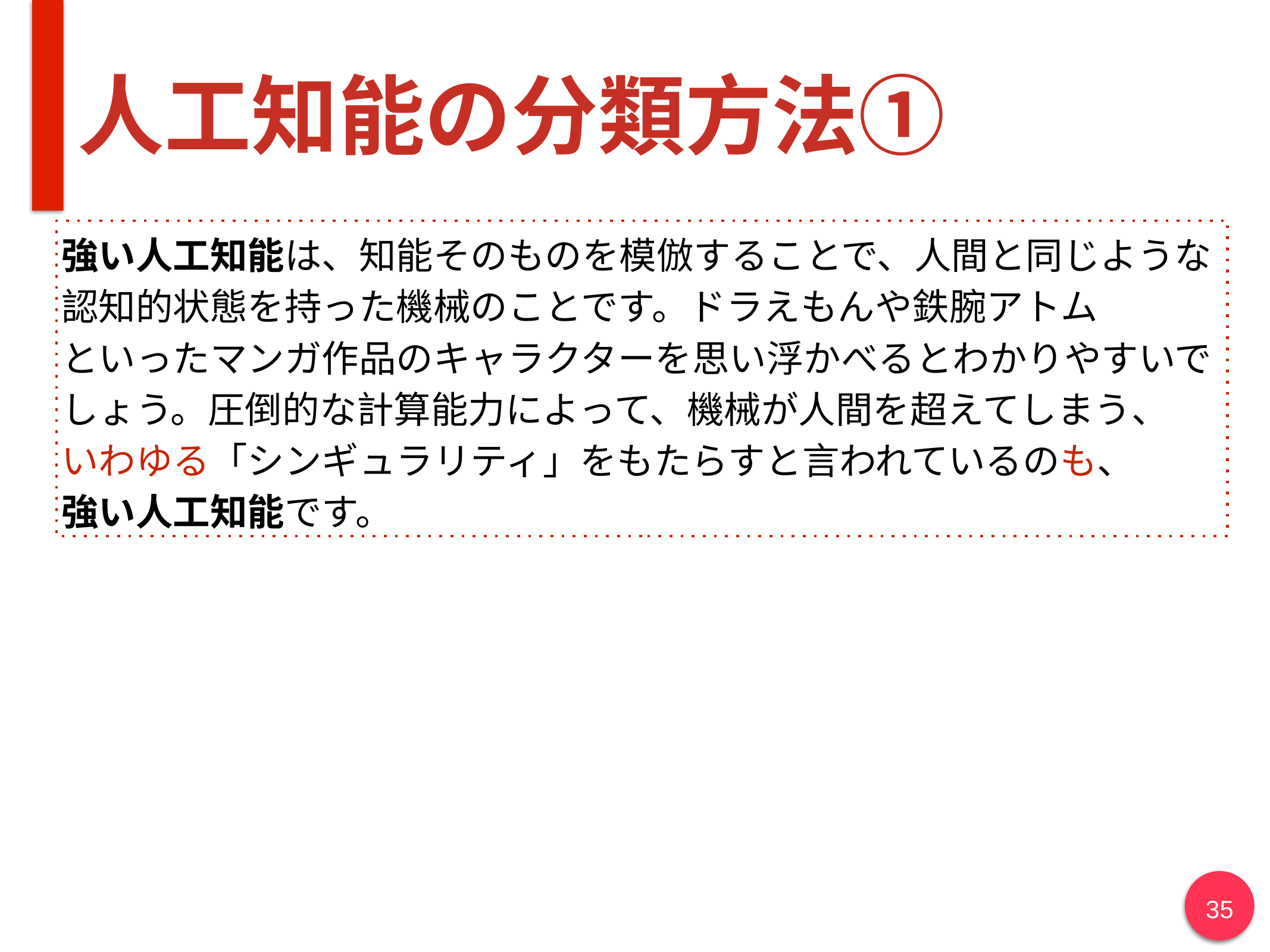

# 人工知能の分類方法①
強い人工知能は、知能そのものを模倣することで、人間と同じような
認知的状態を持った機械のことです。ドラえもんや鉄腕アトム
といったマンガ作品のキャラクターを思い浮かべるとわかりやすいでしょう。圧倒的な計算能力によって、機械が人間を超えてしまう、
いわゆる「シンギュラリティ」をもたらすと言われているのも、
強い人工知能です。

35